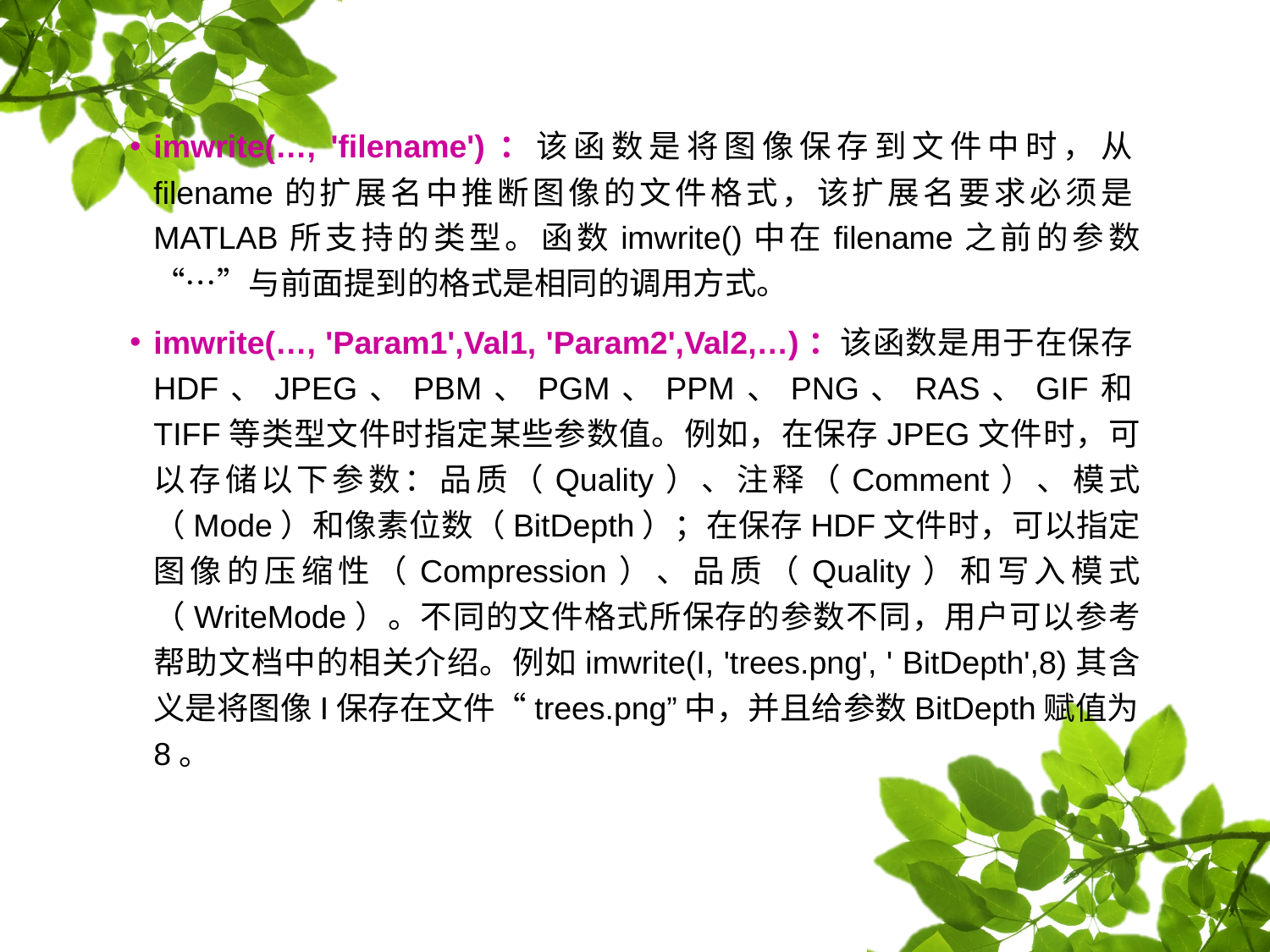

imwrite(…, 'filename')：该函数是将图像保存到文件中时，从filename的扩展名中推断图像的文件格式，该扩展名要求必须是MATLAB所支持的类型。函数imwrite()中在filename之前的参数“…”与前面提到的格式是相同的调用方式。
imwrite(…, 'Param1',Val1, 'Param2',Val2,…)：该函数是用于在保存HDF、JPEG、PBM、PGM、PPM、PNG、RAS、GIF和TIFF等类型文件时指定某些参数值。例如，在保存JPEG文件时，可以存储以下参数：品质（Quality）、注释（Comment）、模式（Mode）和像素位数（BitDepth）；在保存HDF文件时，可以指定图像的压缩性（Compression）、品质（Quality）和写入模式（WriteMode）。不同的文件格式所保存的参数不同，用户可以参考帮助文档中的相关介绍。例如imwrite(I, 'trees.png', ' BitDepth',8)其含义是将图像I保存在文件“trees.png”中，并且给参数BitDepth赋值为8。